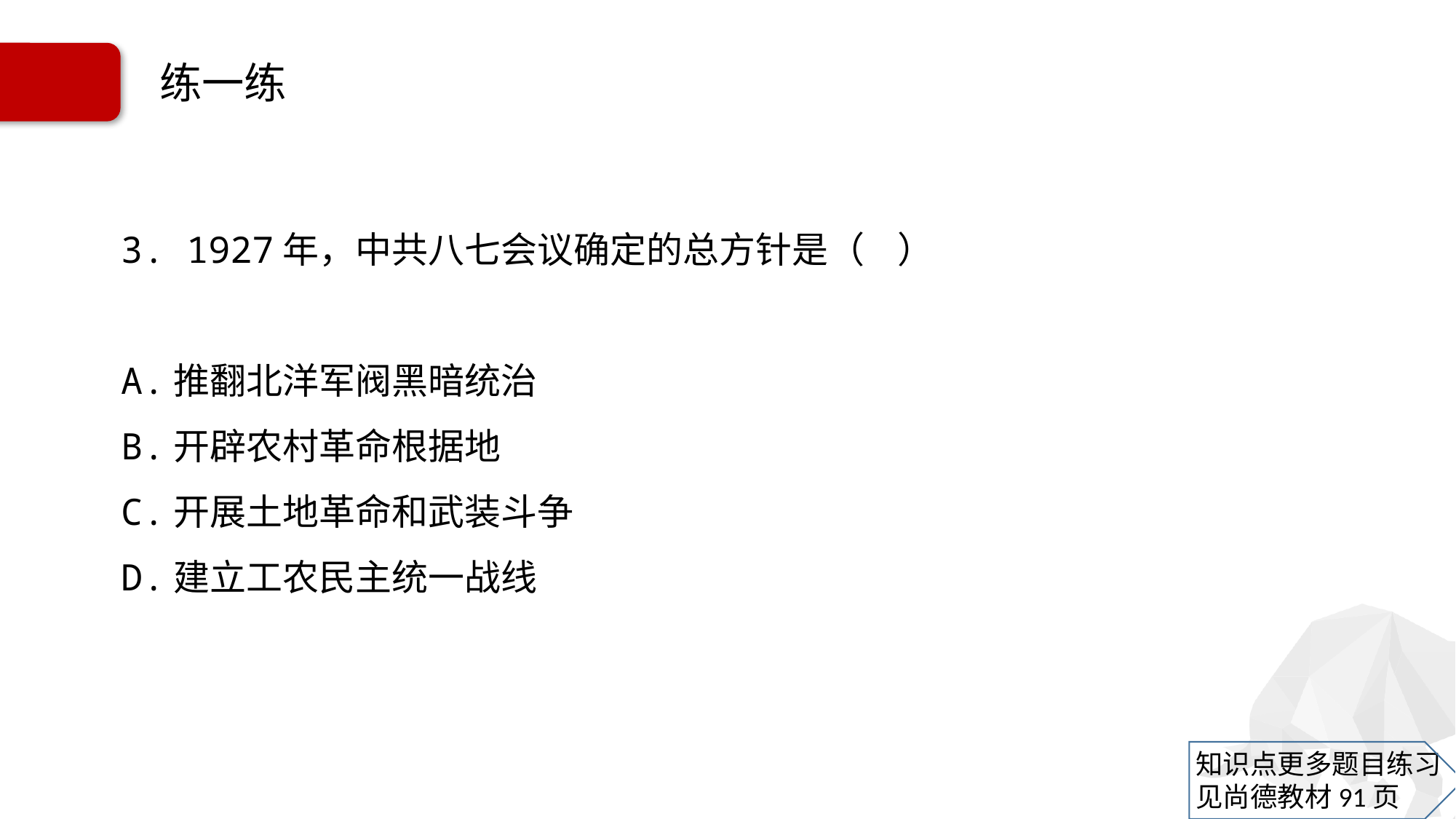

# 练一练
3. 1927年，中共八七会议确定的总方针是（    ）

A.推翻北洋军阀黑暗统治
B.开辟农村革命根据地
C.开展土地革命和武装斗争
D.建立工农民主统一战线

知识点更多题目练习
见尚德教材91页